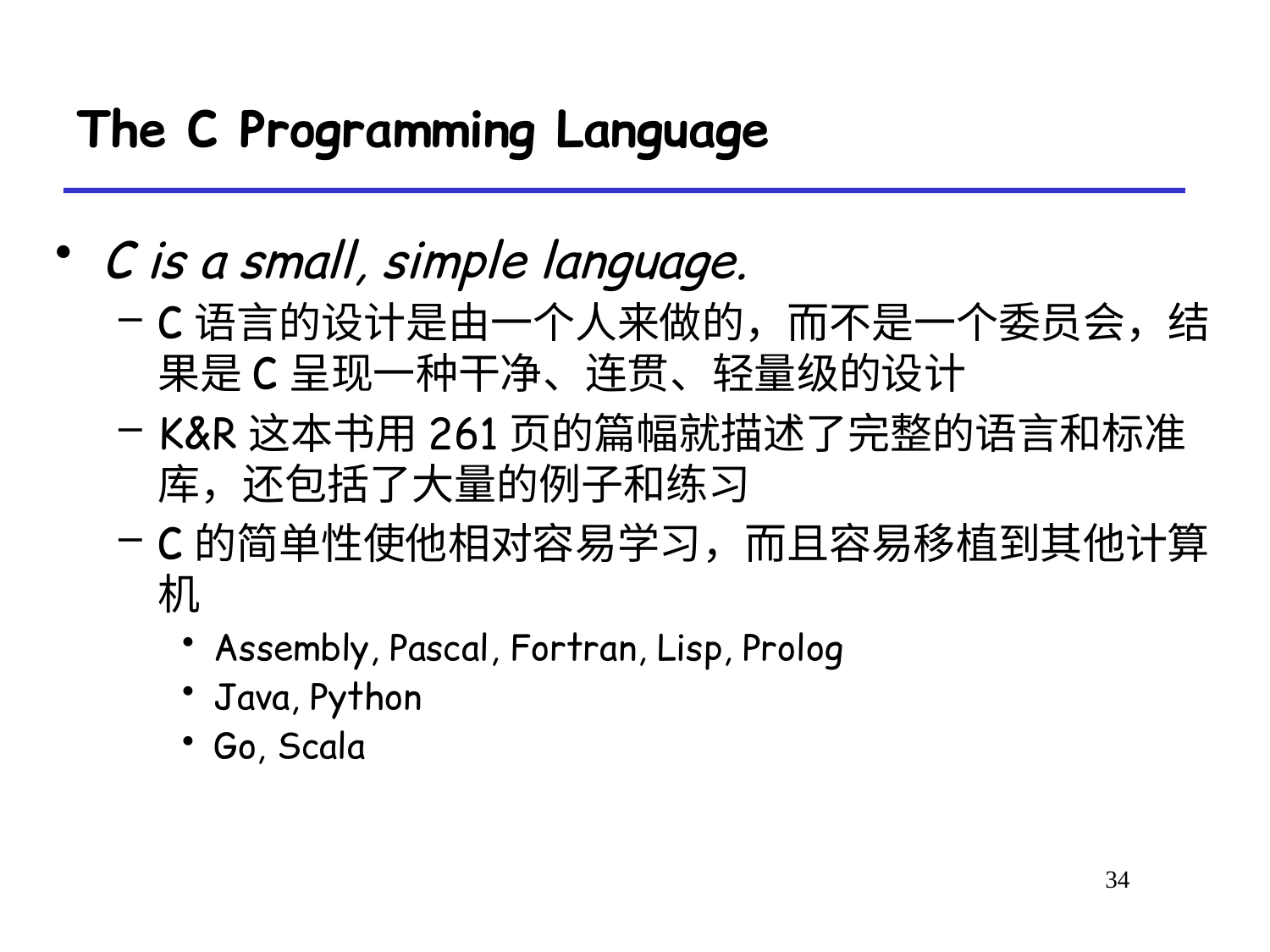

# The C Programming Language
C is a small, simple language.
C语言的设计是由一个人来做的，而不是一个委员会，结果是C呈现一种干净、连贯、轻量级的设计
K&R这本书用261页的篇幅就描述了完整的语言和标准库，还包括了大量的例子和练习
C的简单性使他相对容易学习，而且容易移植到其他计算机
Assembly, Pascal, Fortran, Lisp, Prolog
Java, Python
Go, Scala

34